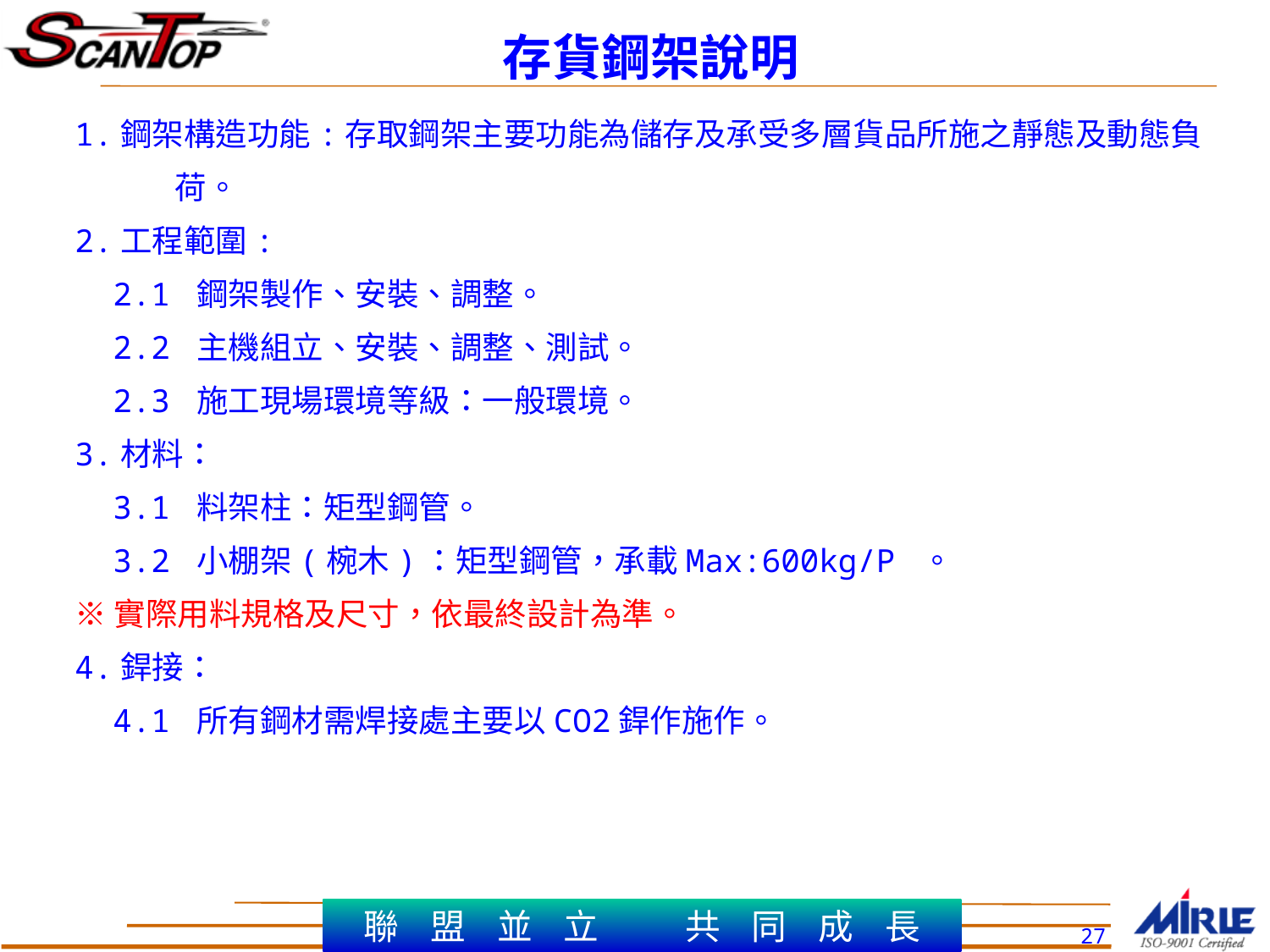

存貨鋼架說明
1.鋼架構造功能:存取鋼架主要功能為儲存及承受多層貨品所施之靜態及動態負荷。
2.工程範圍:
  2.1 鋼架製作、安裝、調整。
  2.2 主機組立、安裝、調整、測試。
  2.3 施工現場環境等級：一般環境。
3.材料：
  3.1 料架柱：矩型鋼管。
  3.2 小棚架(椀木)：矩型鋼管，承載Max:600kg/P 。
※實際用料規格及尺寸，依最終設計為準。
4.銲接：
  4.1 所有鋼材需焊接處主要以CO2銲作施作。
27